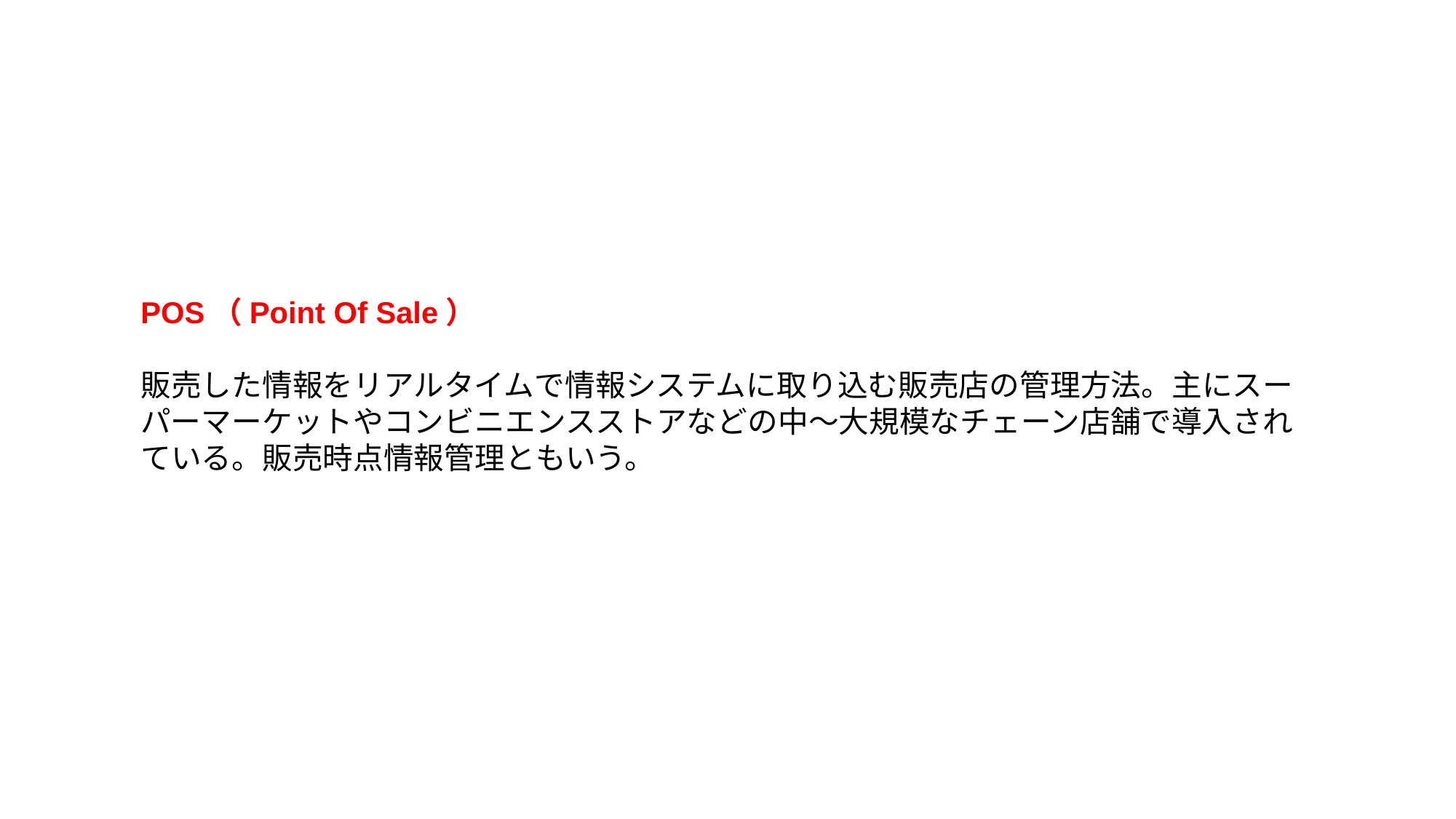

POS（Point Of Sale）

販売した情報をリアルタイムで情報システムに取り込む販売店の管理方法。主にスーパーマーケットやコンビニエンスストアなどの中～大規模なチェーン店舗で導入されている。販売時点情報管理ともいう。